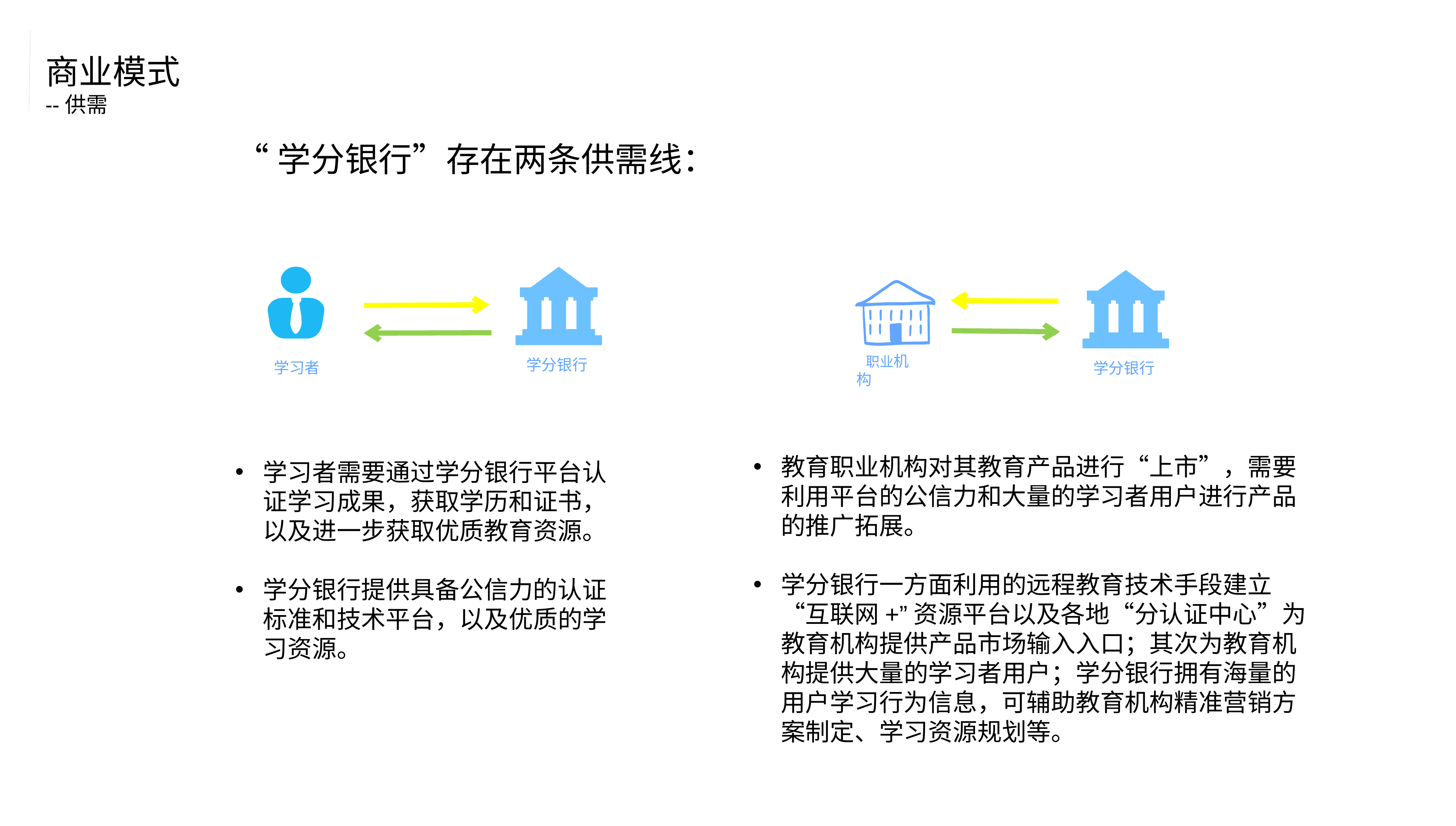

商业模式
--供需
“学分银行”存在两条供需线：

     学习者

学分银行

学分银行

  职业机构
教育职业机构对其教育产品进行“上市”，需要利用平台的公信力和大量的学习者用户进行产品的推广拓展。

学分银行一方面利用的远程教育技术手段建立“互联网+”资源平台以及各地“分认证中心”为教育机构提供产品市场输入入口；其次为教育机构提供大量的学习者用户；学分银行拥有海量的用户学习行为信息，可辅助教育机构精准营销方案制定、学习资源规划等。
学习者需要通过学分银行平台认证学习成果，获取学历和证书，以及进一步获取优质教育资源。

学分银行提供具备公信力的认证标准和技术平台，以及优质的学习资源。